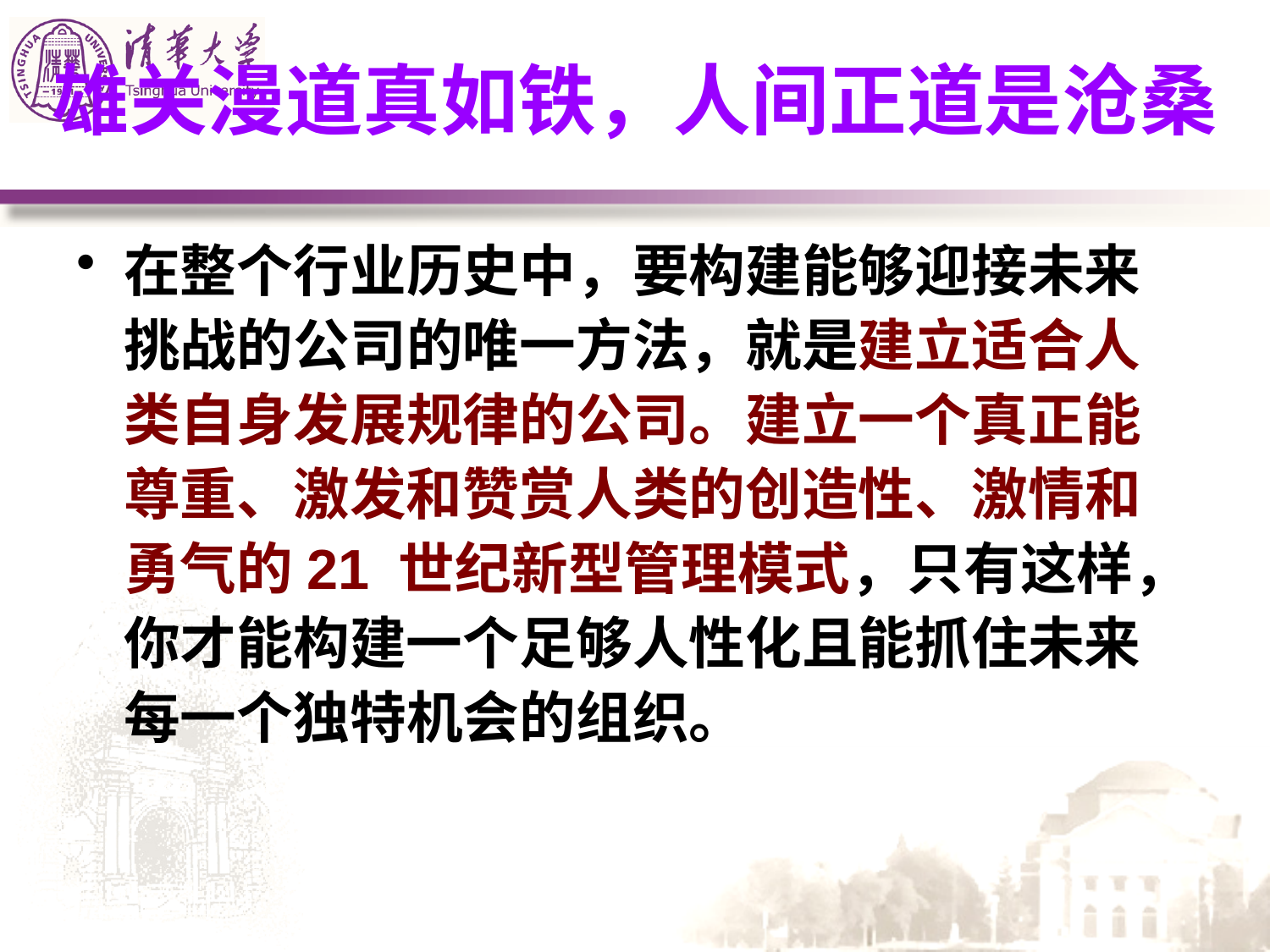

# 雄关漫道真如铁，人间正道是沧桑
在整个行业历史中，要构建能够迎接未来挑战的公司的唯一方法，就是建立适合人类自身发展规律的公司。建立一个真正能尊重、激发和赞赏人类的创造性、激情和勇气的21 世纪新型管理模式，只有这样，你才能构建一个足够人性化且能抓住未来每一个独特机会的组织。